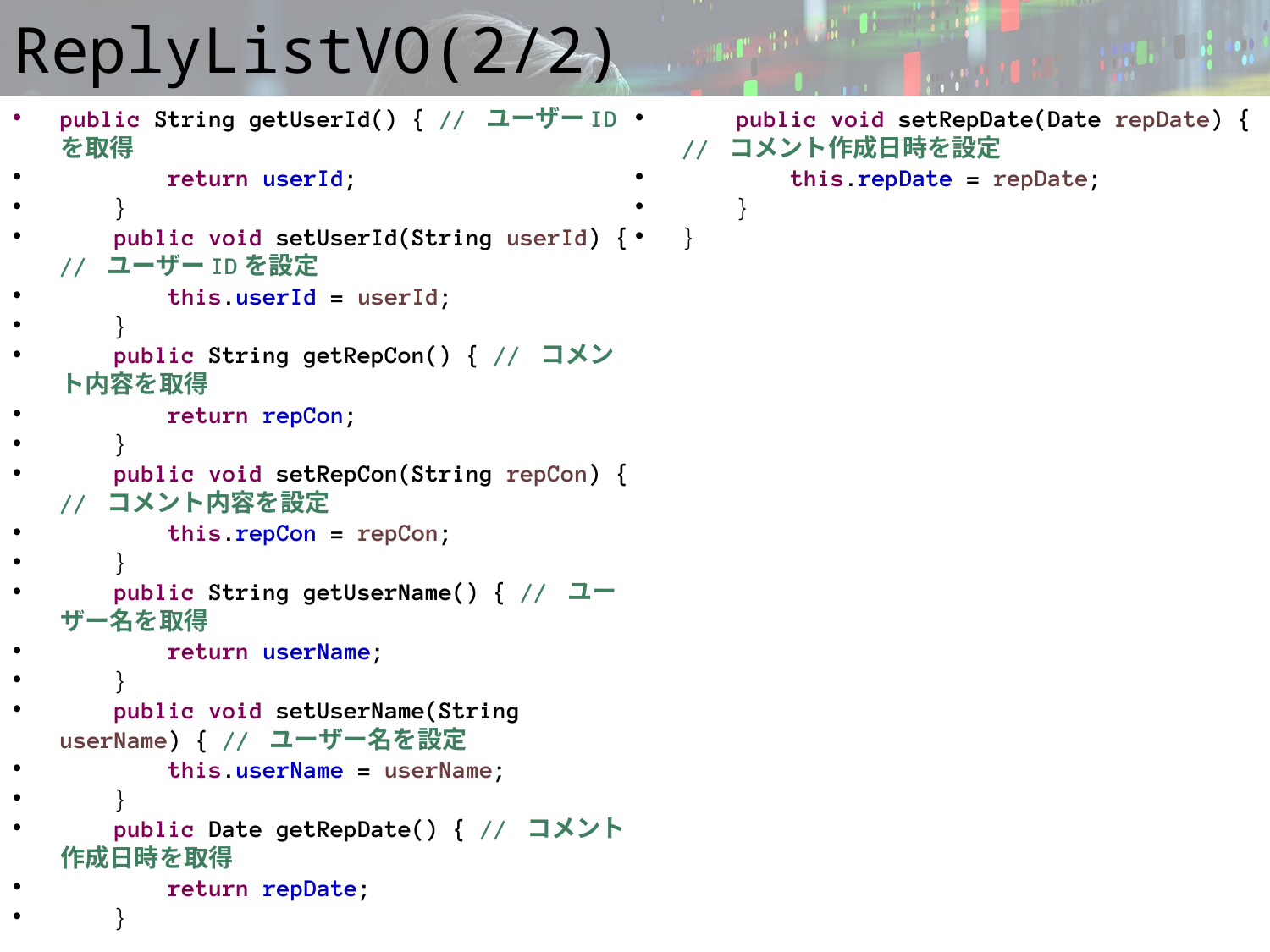

# ReplyListVO(2/2)
public String getUserId() { // ユーザーIDを取得
        return userId;
    }
    public void setUserId(String userId) { // ユーザーIDを設定
        this.userId = userId;
    }
    public String getRepCon() { // コメント内容を取得
        return repCon;
    }
    public void setRepCon(String repCon) { // コメント内容を設定
        this.repCon = repCon;
    }
    public String getUserName() { // ユーザー名を取得
        return userName;
    }
    public void setUserName(String userName) { // ユーザー名を設定
        this.userName = userName;
    }
    public Date getRepDate() { // コメント作成日時を取得
        return repDate;
    }
    public void setRepDate(Date repDate) { // コメント作成日時を設定
        this.repDate = repDate;
    }
}